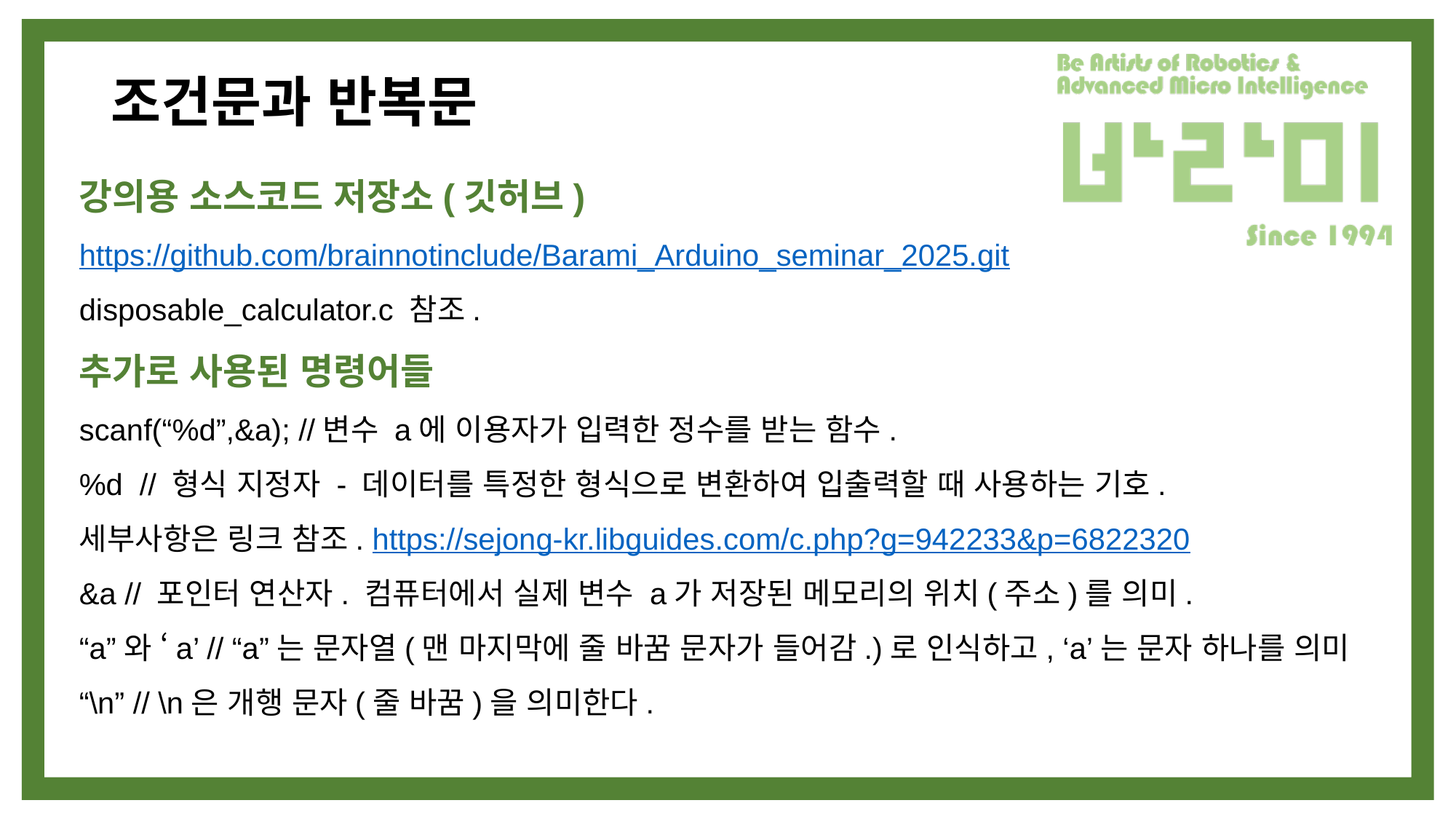

# 조건문과 반복문
강의용 소스코드 저장소(깃허브)
https://github.com/brainnotinclude/Barami_Arduino_seminar_2025.git
disposable_calculator.c 참조.
추가로 사용된 명령어들
scanf(“%d”,&a); //변수 a에 이용자가 입력한 정수를 받는 함수.
%d  // 형식 지정자 - 데이터를 특정한 형식으로 변환하여 입출력할 때 사용하는 기호.
세부사항은 링크 참조. https://sejong-kr.libguides.com/c.php?g=942233&p=6822320
&a // 포인터 연산자. 컴퓨터에서 실제 변수 a가 저장된 메모리의 위치(주소)를 의미.
“a”와 ‘a’ // “a”는 문자열(맨 마지막에 줄 바꿈 문자가 들어감.)로 인식하고, ‘a’는 문자 하나를 의미
“\n” // \n은 개행 문자(줄 바꿈)을 의미한다.